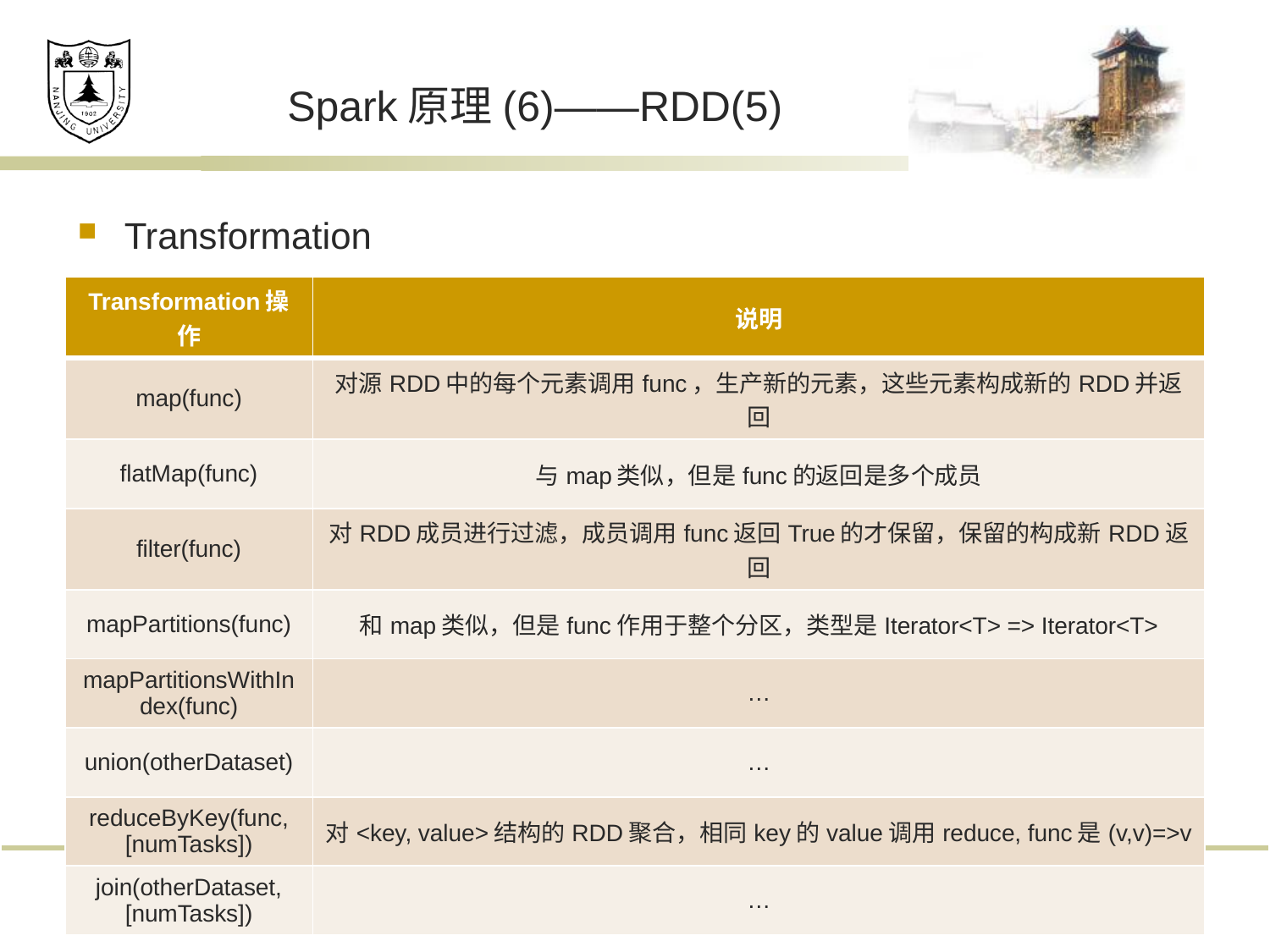

# Spark原理(6)——RDD(5)
Transformation
| Transformation操作 | 说明 |
| --- | --- |
| map(func) | 对源RDD中的每个元素调用func，生产新的元素，这些元素构成新的RDD并返回 |
| flatMap(func) | 与map类似，但是func的返回是多个成员 |
| filter(func) | 对RDD成员进行过滤，成员调用func返回True的才保留，保留的构成新RDD返回 |
| mapPartitions(func) | 和map类似，但是func作用于整个分区，类型是Iterator<T> => Iterator<T> |
| mapPartitionsWithIndex(func) | … |
| union(otherDataset) | … |
| reduceByKey(func, [numTasks]) | 对<key, value>结构的RDD聚合，相同key的value调用reduce, func是(v,v)=>v |
| join(otherDataset, [numTasks]) | … |